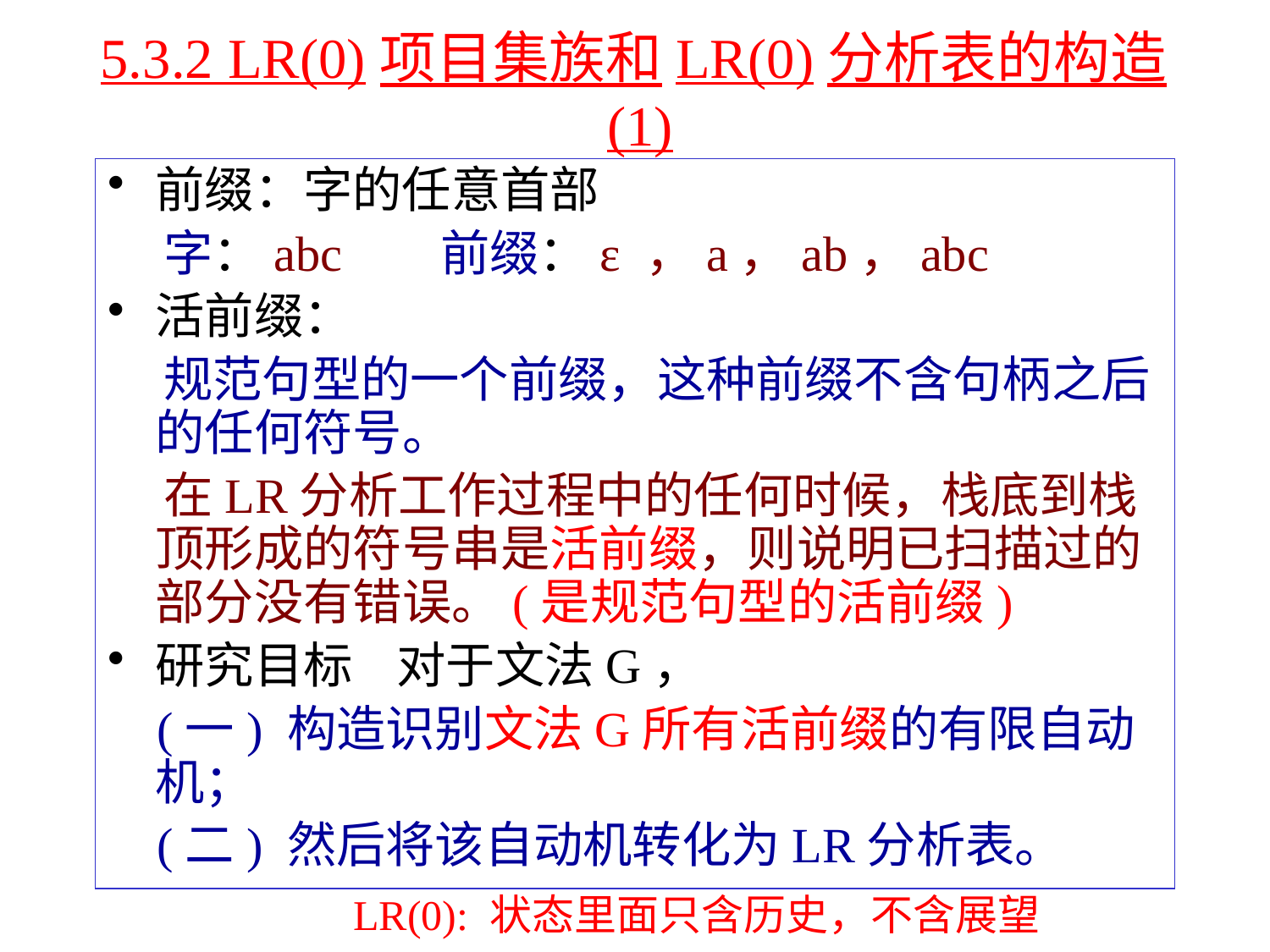

# 5.3.2 LR(0)项目集族和LR(0)分析表的构造(1)
前缀：字的任意首部
    字：abc       前缀：ε ，a，ab，abc
活前缀：
    规范句型的一个前缀，这种前缀不含句柄之后的任何符号。
    在LR分析工作过程中的任何时候，栈底到栈顶形成的符号串是活前缀，则说明已扫描过的部分没有错误。(是规范句型的活前缀)
研究目标    对于文法G，
    (一) 构造识别文法G所有活前缀的有限自动机；
    (二) 然后将该自动机转化为LR分析表。
LR(0): 状态里面只含历史，不含展望